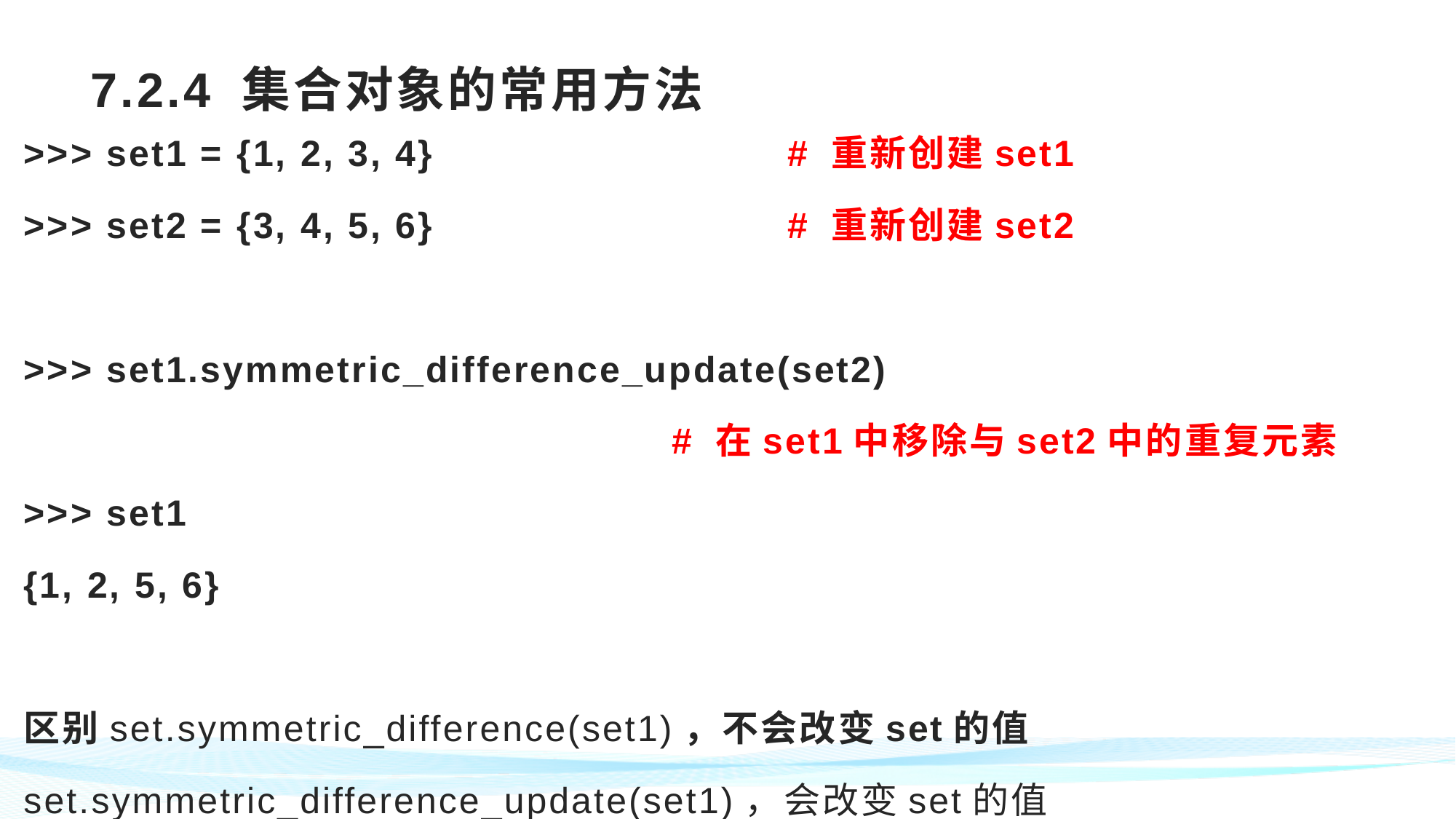

# 7.2.4 集合对象的常用方法
>>> set1 = {1, 2, 3, 4}                    	# 重新创建set1
>>> set2 = {3, 4, 5, 6}                      	# 重新创建set2

>>> set1.symmetric_difference_update(set2)
                                                    # 在set1中移除与set2中的重复元素
>>> set1
{1, 2, 5, 6}

区别set.symmetric_difference(set1)，不会改变set的值
set.symmetric_difference_update(set1)，会改变set的值

92